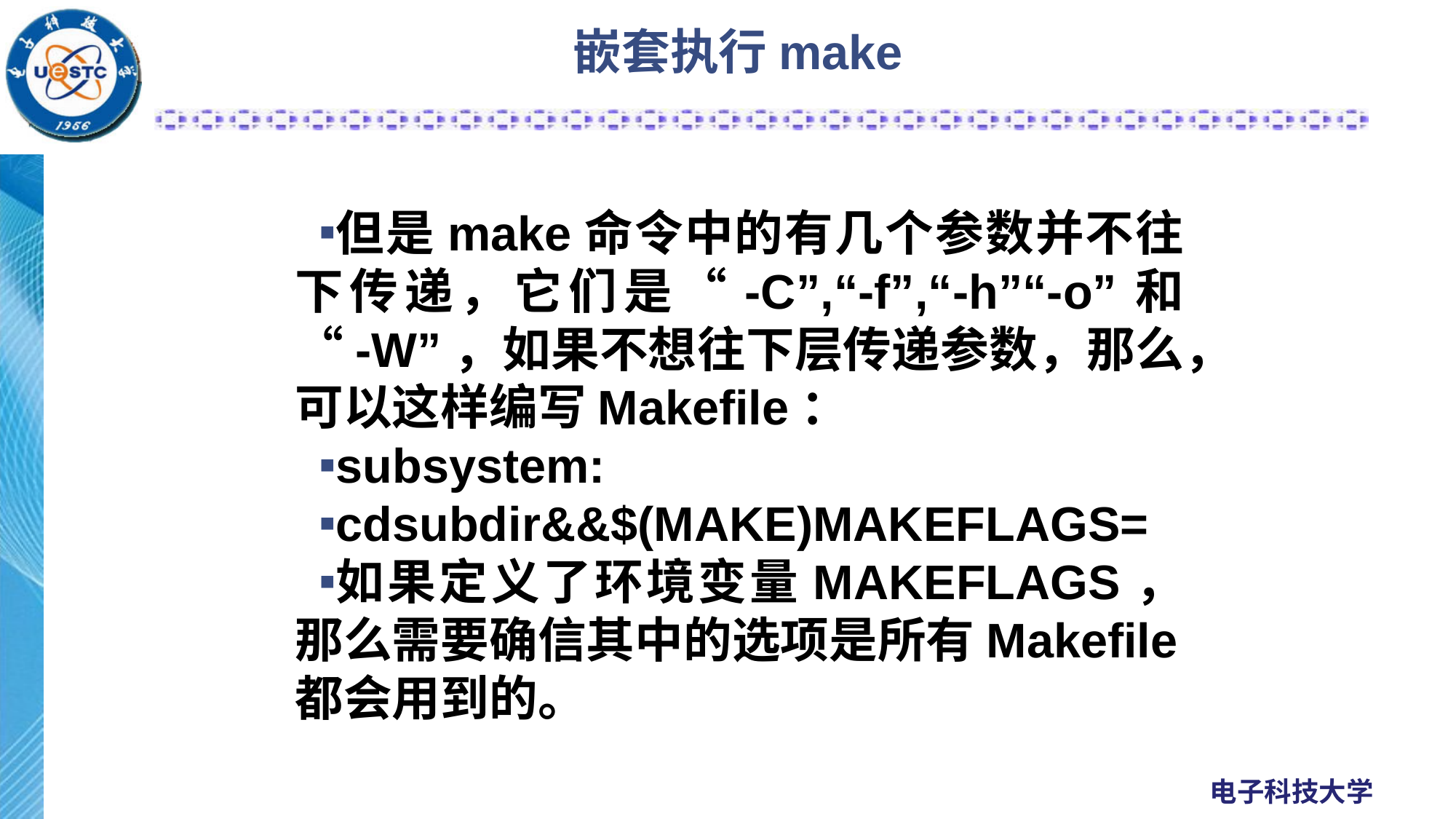

# 嵌套执行make
但是make命令中的有几个参数并不往下传递，它们是“-C”,“-f”,“-h”“-o”和“-W”，如果不想往下层传递参数，那么，可以这样编写Makefile：
subsystem:
cdsubdir&&$(MAKE)MAKEFLAGS=
如果定义了环境变量MAKEFLAGS，那么需要确信其中的选项是所有Makefile都会用到的。